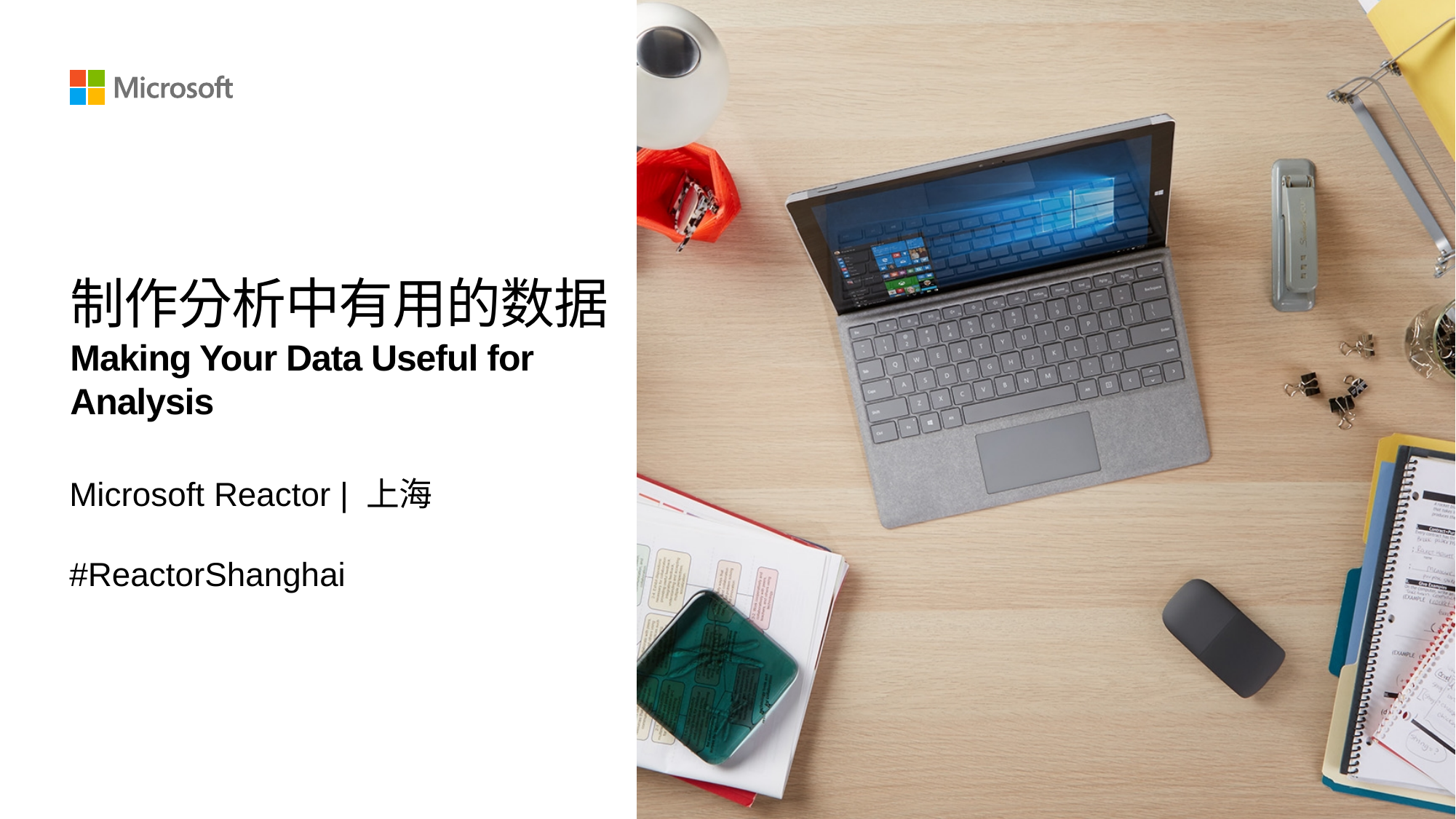

# 制作分析中有用的数据 Making Your Data Useful for Analysis
Microsoft Reactor | 上海

#ReactorShanghai